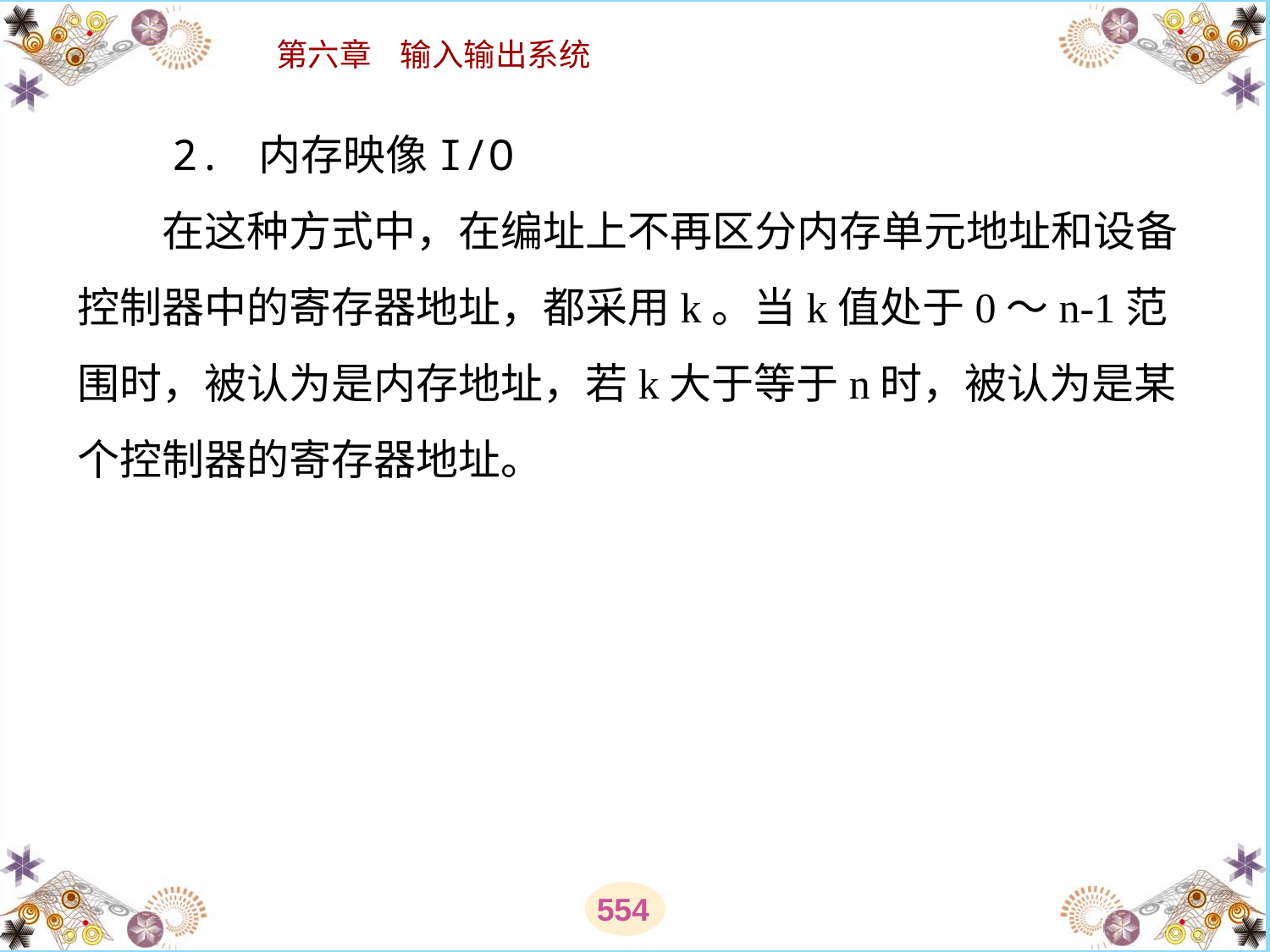

# 2. 内存映像I/O 　　在这种方式中，在编址上不再区分内存单元地址和设备控制器中的寄存器地址，都采用k。当k值处于0～n-1范围时，被认为是内存地址，若k大于等于n时，被认为是某个控制器的寄存器地址。